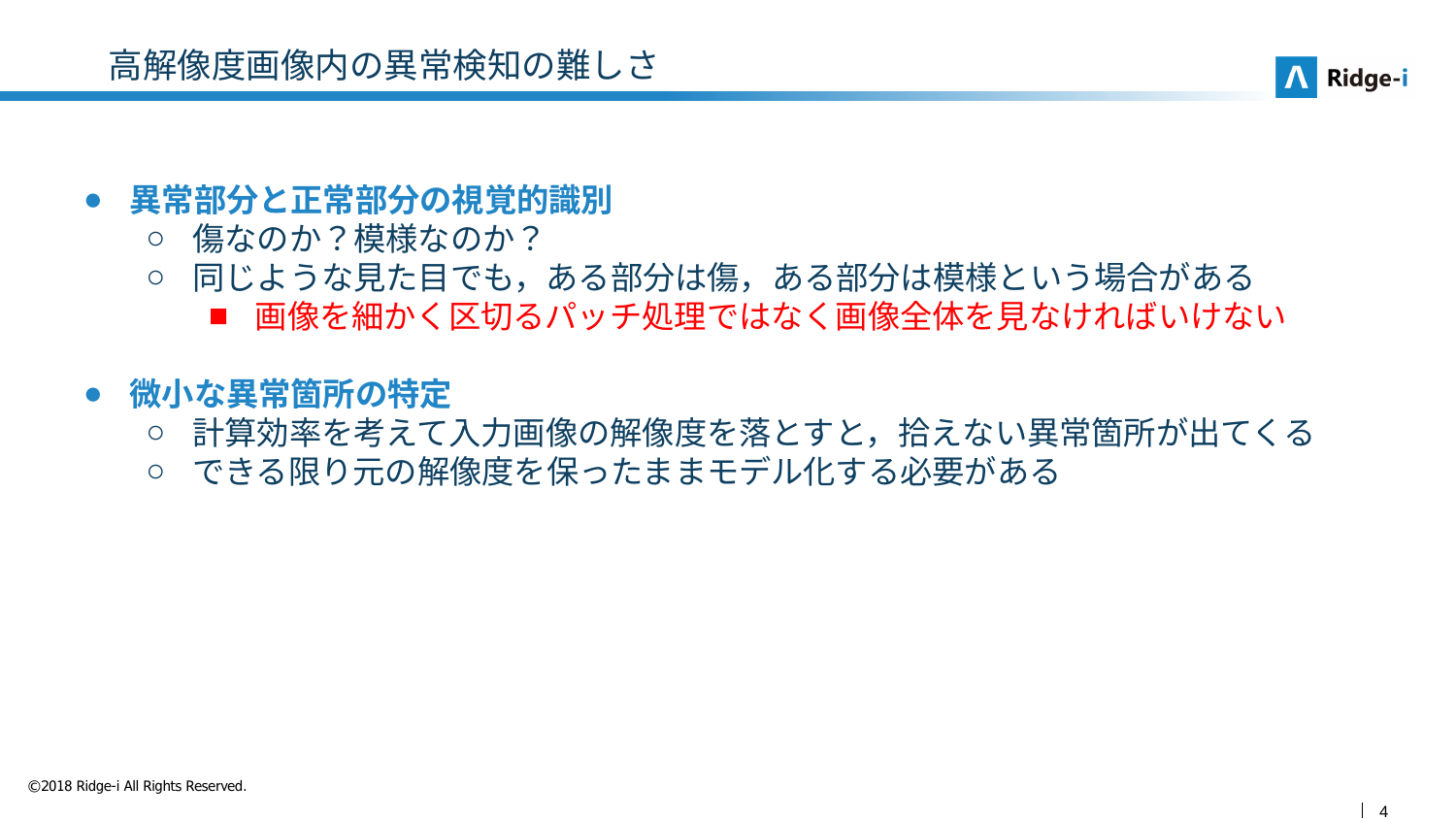

# 高解像度画像内の異常検知の難しさ
異常部分と正常部分の視覚的識別
傷なのか？模様なのか？
同じような見た目でも，ある部分は傷，ある部分は模様という場合がある
画像を細かく区切るパッチ処理ではなく画像全体を見なければいけない

微小な異常箇所の特定
計算効率を考えて入力画像の解像度を落とすと，拾えない異常箇所が出てくる
できる限り元の解像度を保ったままモデル化する必要がある